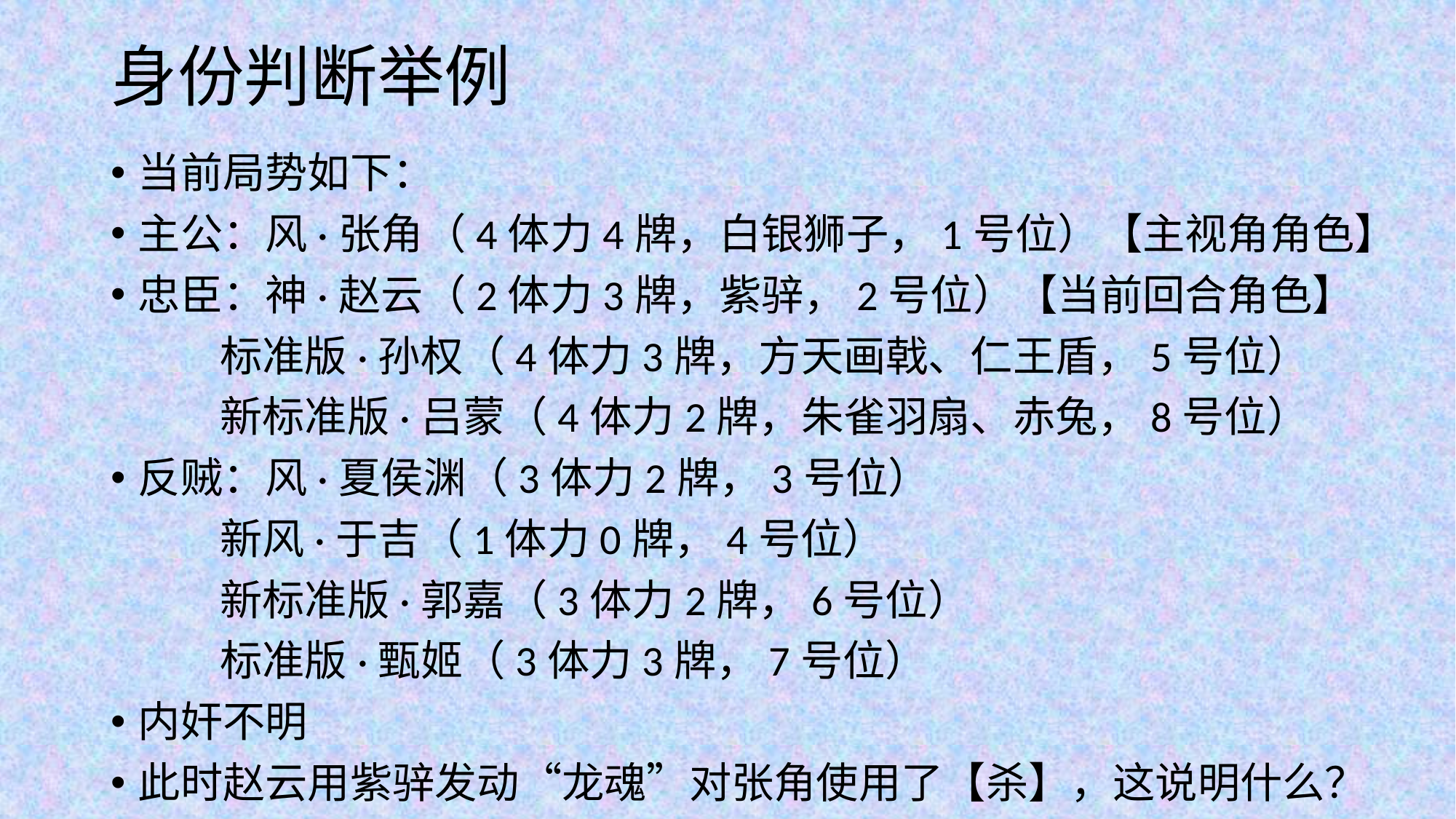

# 身份判断举例
当前局势如下：
主公：风·张角（4体力4牌，白银狮子，1号位）【主视角角色】
忠臣：神·赵云（2体力3牌，紫骍，2号位）【当前回合角色】
	标准版·孙权（4体力3牌，方天画戟、仁王盾，5号位）
	新标准版·吕蒙（4体力2牌，朱雀羽扇、赤兔，8号位）
反贼：风·夏侯渊（3体力2牌，3号位）
	新风·于吉（1体力0牌，4号位）
	新标准版·郭嘉（3体力2牌，6号位）
	标准版·甄姬（3体力3牌，7号位）
内奸不明
此时赵云用紫骍发动“龙魂”对张角使用了【杀】，这说明什么？